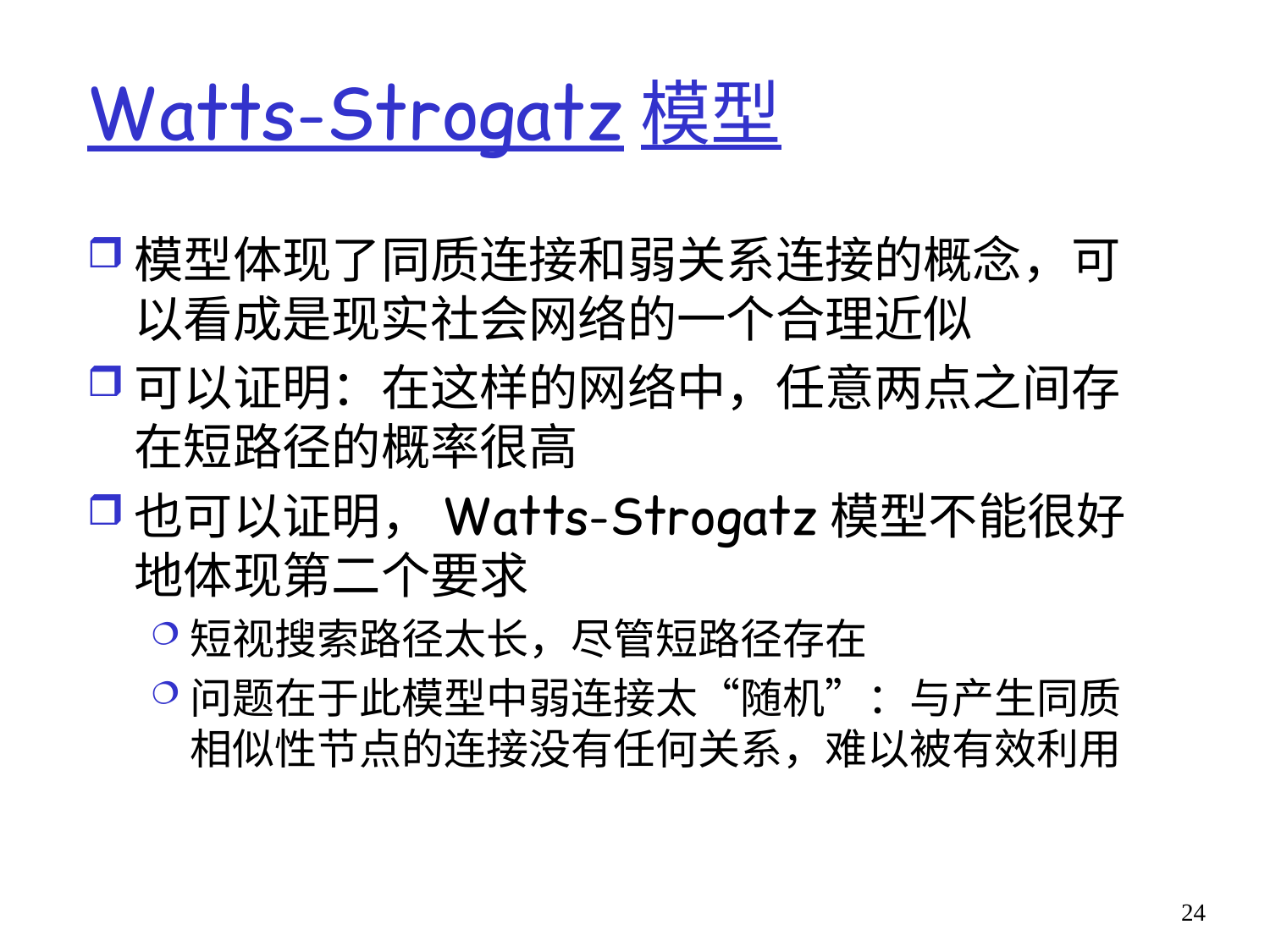

# Watts-Strogatz模型
模型体现了同质连接和弱关系连接的概念，可以看成是现实社会网络的一个合理近似
可以证明：在这样的网络中，任意两点之间存在短路径的概率很高
也可以证明，Watts-Strogatz模型不能很好地体现第二个要求
短视搜索路径太长，尽管短路径存在
问题在于此模型中弱连接太“随机”：与产生同质相似性节点的连接没有任何关系，难以被有效利用
24